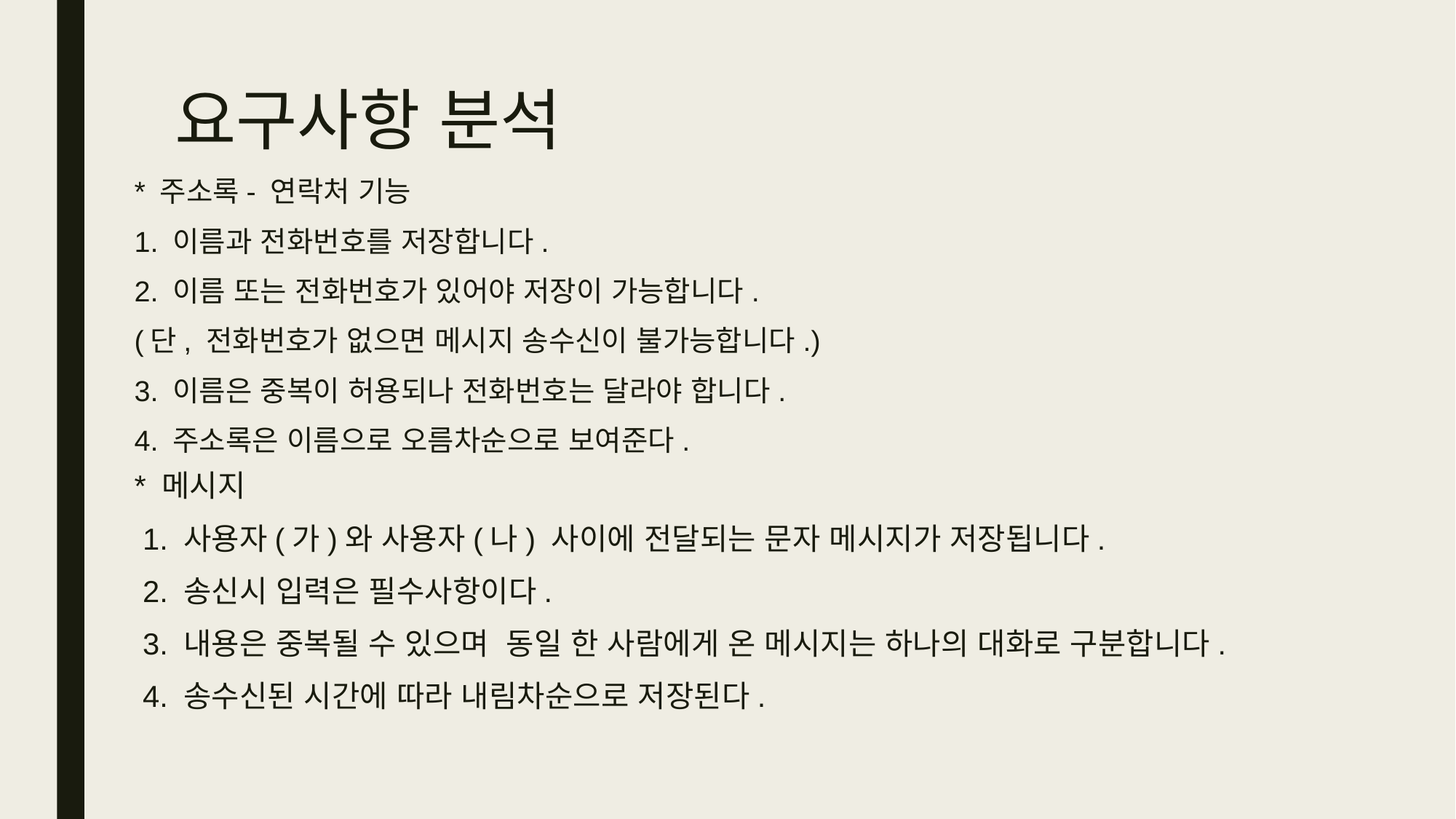

# 요구사항 분석
* 주소록- 연락처 기능
1. 이름과 전화번호를 저장합니다.
2. 이름 또는 전화번호가 있어야 저장이 가능합니다.
(단, 전화번호가 없으면 메시지 송수신이 불가능합니다.)
3. 이름은 중복이 허용되나 전화번호는 달라야 합니다.
4. 주소록은 이름으로 오름차순으로 보여준다.
* 메시지
 1. 사용자(가)와 사용자(나) 사이에 전달되는 문자 메시지가 저장됩니다.
 2. 송신시 입력은 필수사항이다.
 3. 내용은 중복될 수 있으며  동일 한 사람에게 온 메시지는 하나의 대화로 구분합니다.
 4. 송수신된 시간에 따라 내림차순으로 저장된다.